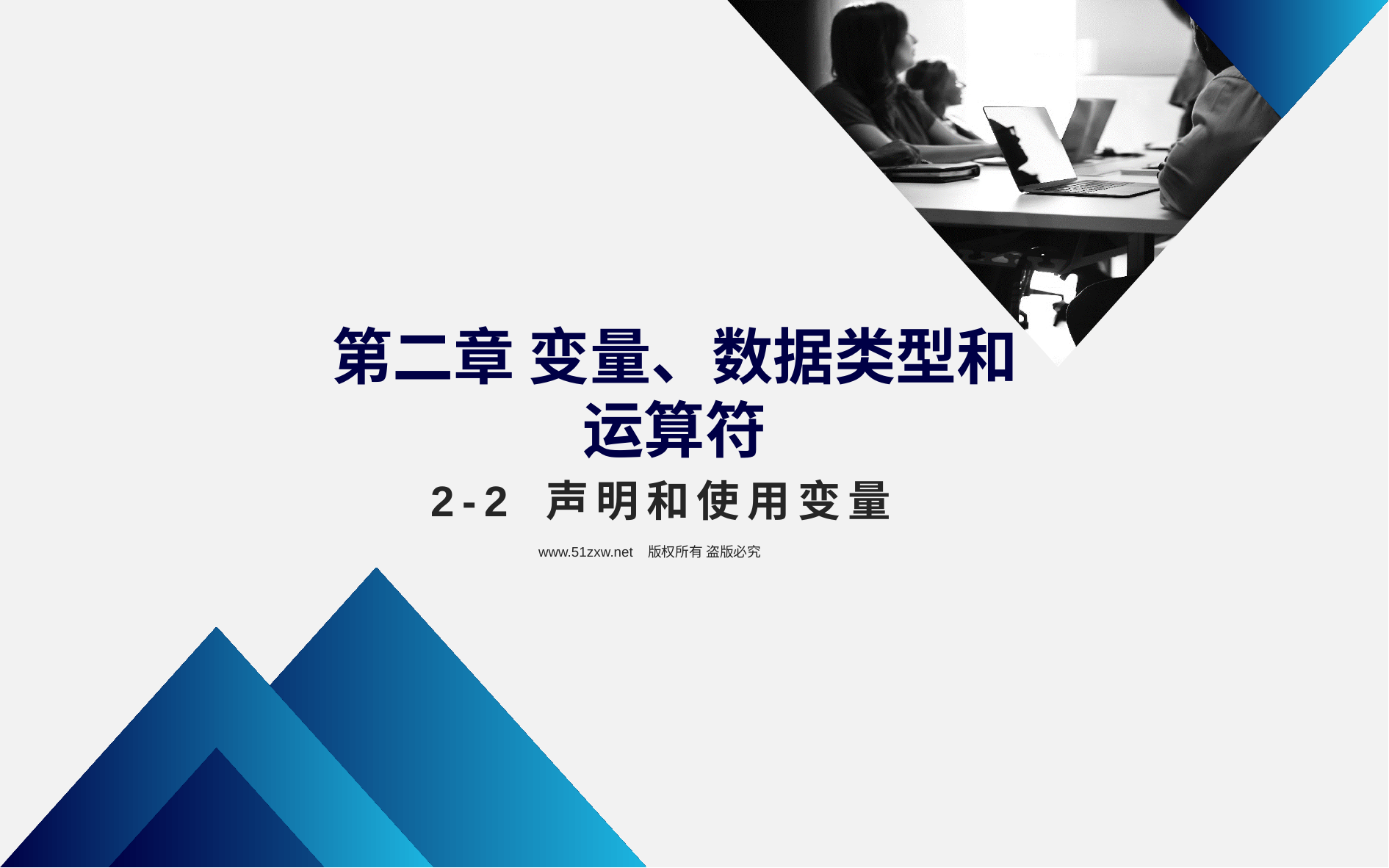

第二章 变量、数据类型和运算符
2-2 声明和使用变量
www.51zxw.net   版权所有 盗版必究